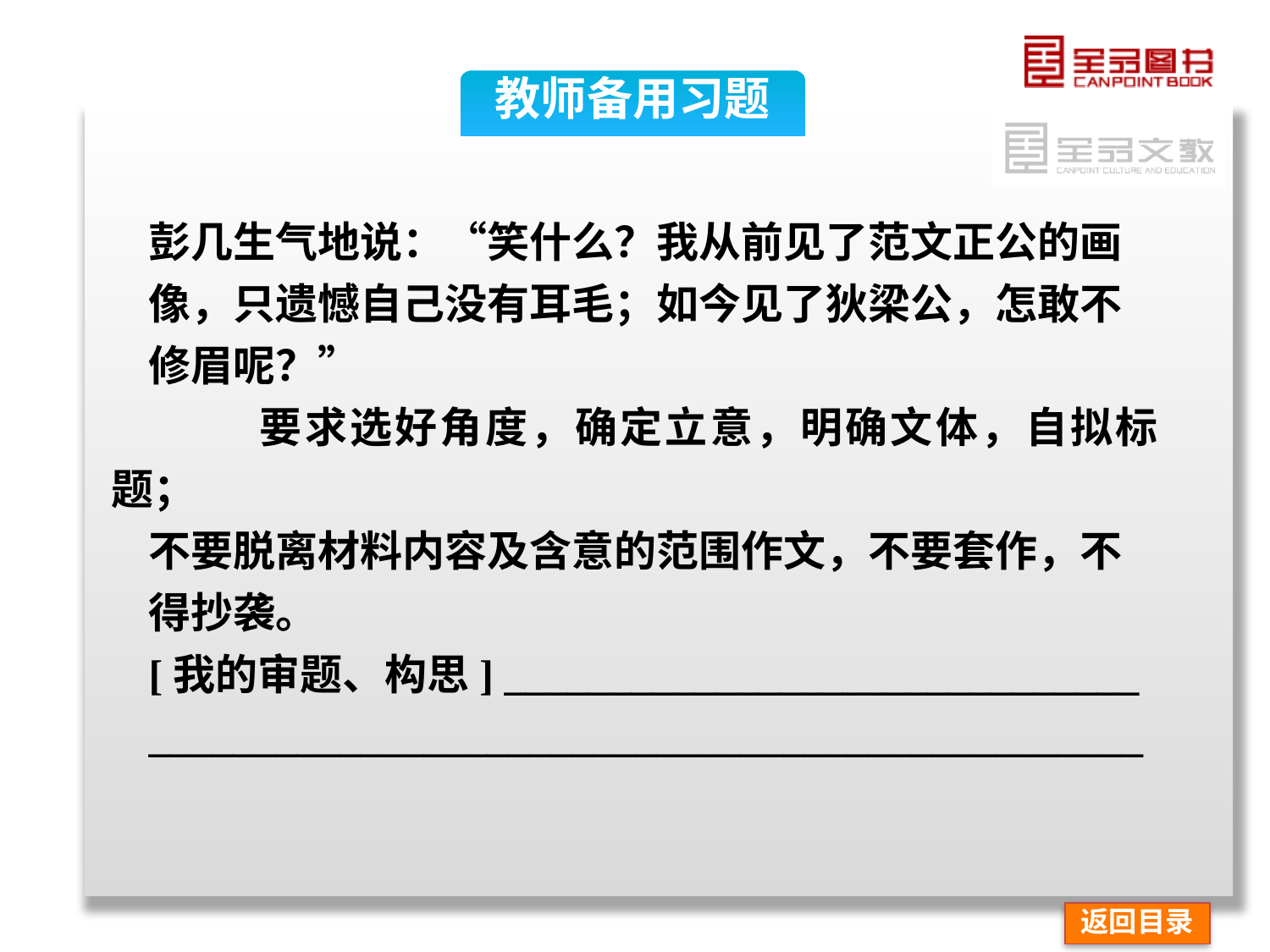

教师备用习题
彭几生气地说：“笑什么？我从前见了范文正公的画
像，只遗憾自己没有耳毛；如今见了狄梁公，怎敢不
修眉呢？”
        要求选好角度，确定立意，明确文体，自拟标题；
不要脱离材料内容及含意的范围作文，不要套作，不
得抄袭。
[我的审题、构思] ______________________________
_______________________________________________
返回目录